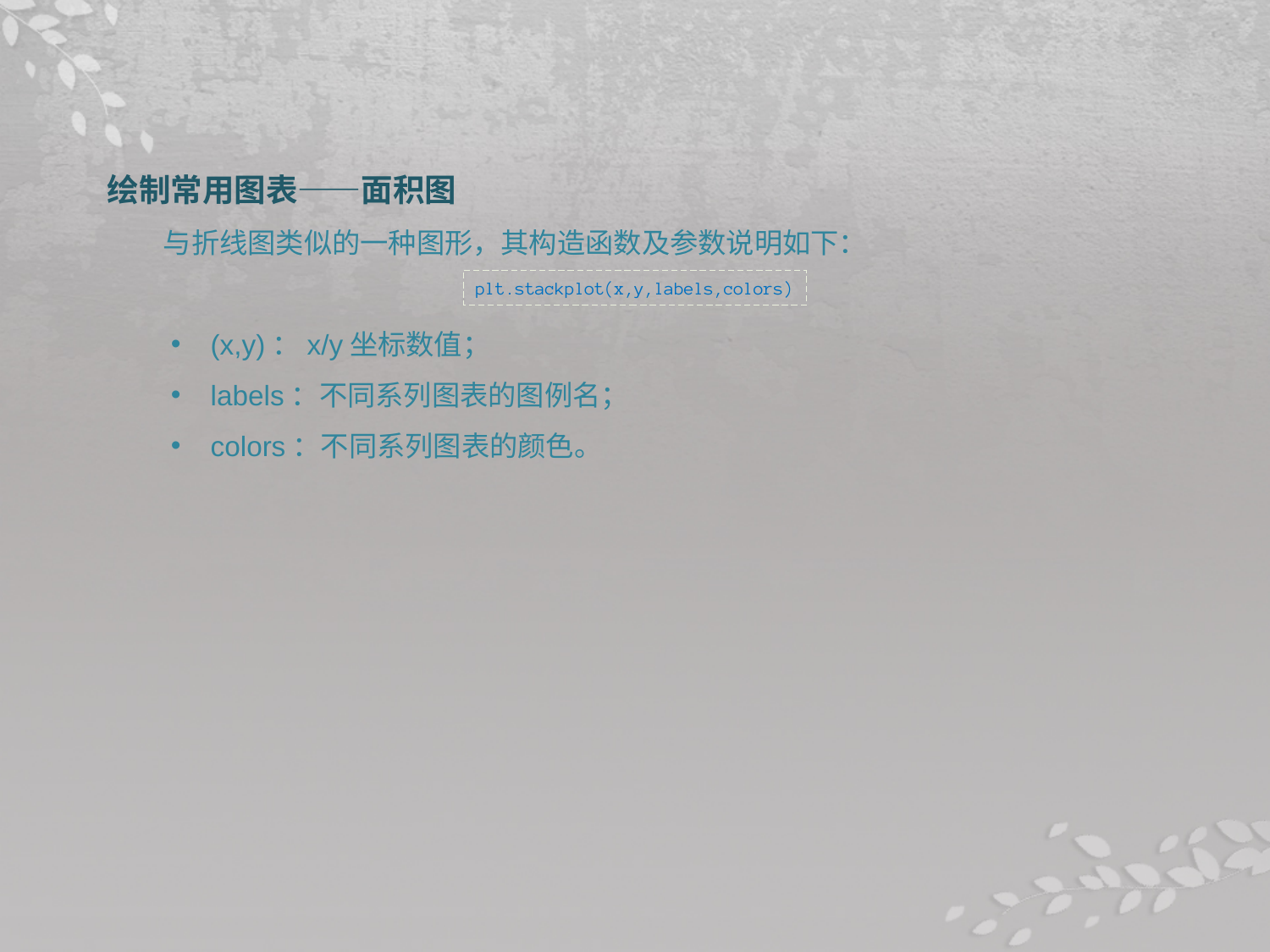

绘制常用图表——面积图
与折线图类似的一种图形，其构造函数及参数说明如下：

(x,y)：x/y坐标数值；
labels：不同系列图表的图例名；
colors：不同系列图表的颜色。
plt.stackplot(x,y,labels,colors)